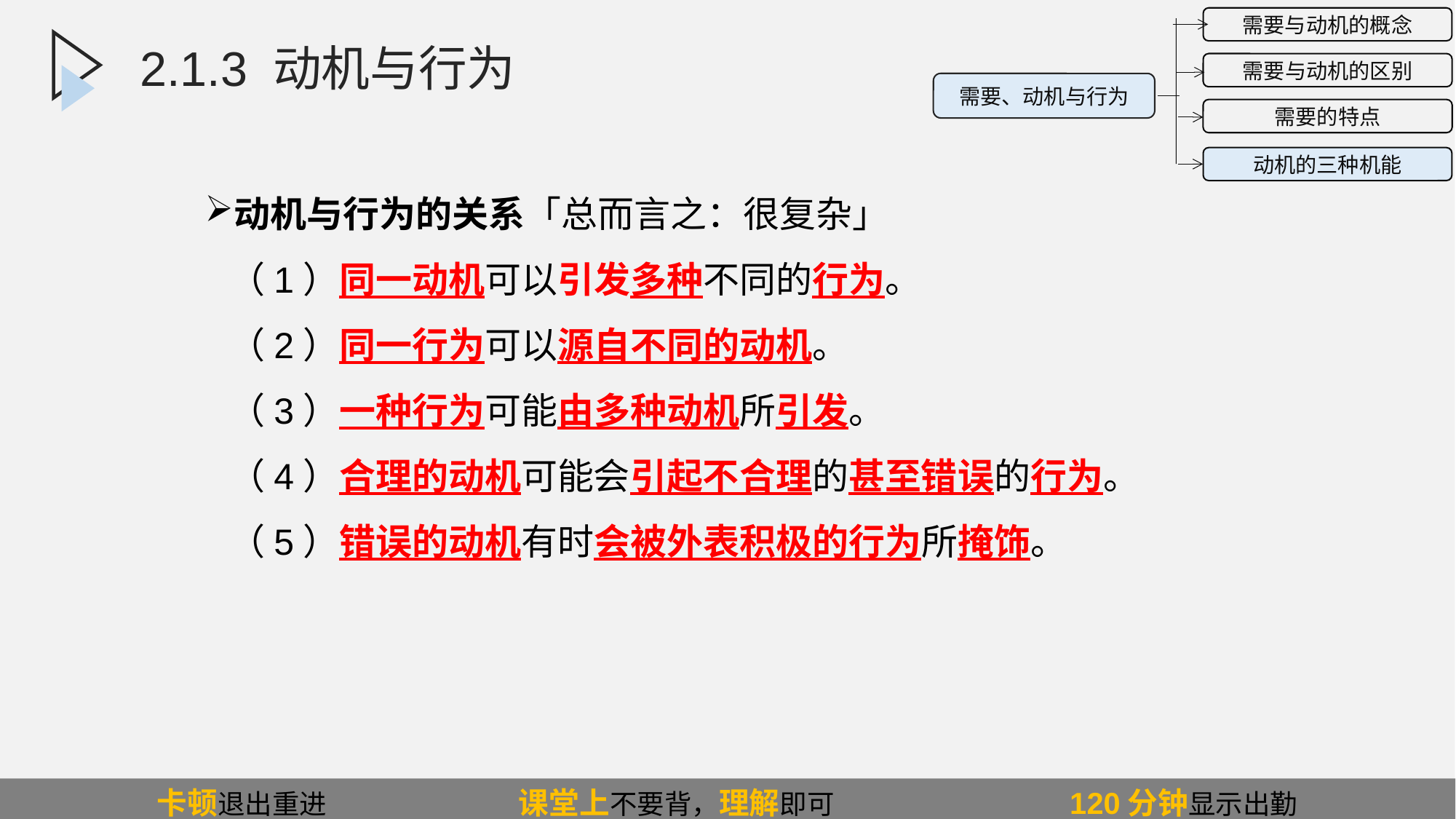

2.1.3.2动机与行为的关系
需要与动机的概念
需要与动机的区别

需要的特点
动机的三种机能
需要、动机与行为
2.1.3 动机与行为
动机与行为的关系「总而言之：很复杂」
      （1）同一动机可以引发多种不同的行为。
      （2）同一行为可以源自不同的动机。
      （3）一种行为可能由多种动机所引发。
      （4）合理的动机可能会引起不合理的甚至错误的行为。
      （5）错误的动机有时会被外表积极的行为所掩饰。